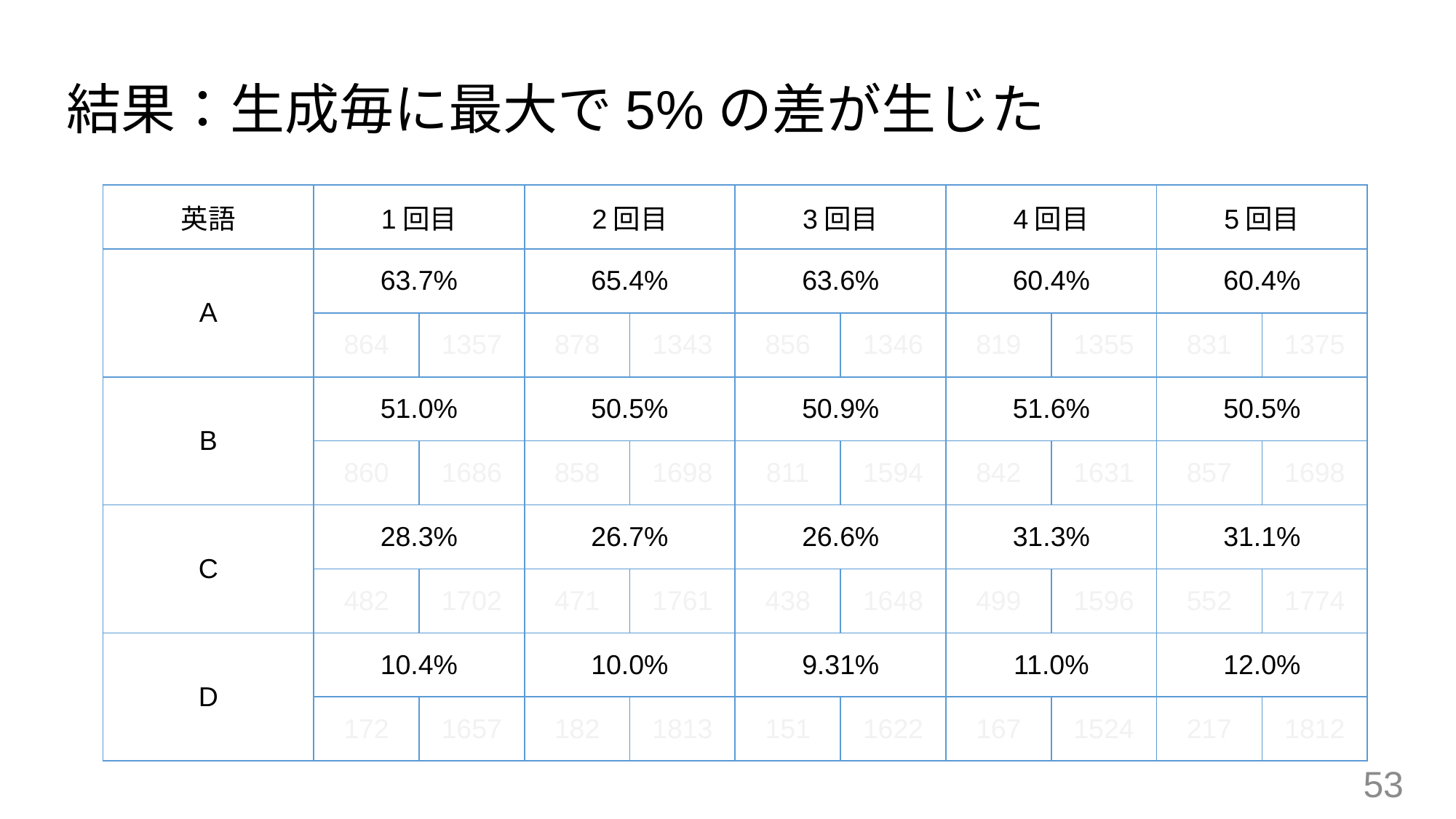

# 結果：生成毎に最大で5%の差が生じた
| 英語 | 1回目 |  | 2回目 |  | 3回目 |  | 4回目 |  | 5回目 |  |
| --- | --- | --- | --- | --- | --- | --- | --- | --- | --- | --- |
| A | 63.7% |  | 65.4% |  | 63.6% |  | 60.4% |  | 60.4% |  |
|  | 864 | 1357 | 878 | 1343 | 856 | 1346 | 819 | 1355 | 831 | 1375 |
| B | 51.0% |  | 50.5% |  | 50.9% |  | 51.6% |  | 50.5% |  |
|  | 860 | 1686 | 858 | 1698 | 811 | 1594 | 842 | 1631 | 857 | 1698 |
| C | 28.3% |  | 26.7% |  | 26.6% |  | 31.3% |  | 31.1% |  |
|  | 482 | 1702 | 471 | 1761 | 438 | 1648 | 499 | 1596 | 552 | 1774 |
| D | 10.4% |  | 10.0% |  | 9.31% |  | 11.0% |  | 12.0% |  |
|  | 172 | 1657 | 182 | 1813 | 151 | 1622 | 167 | 1524 | 217 | 1812 |
53